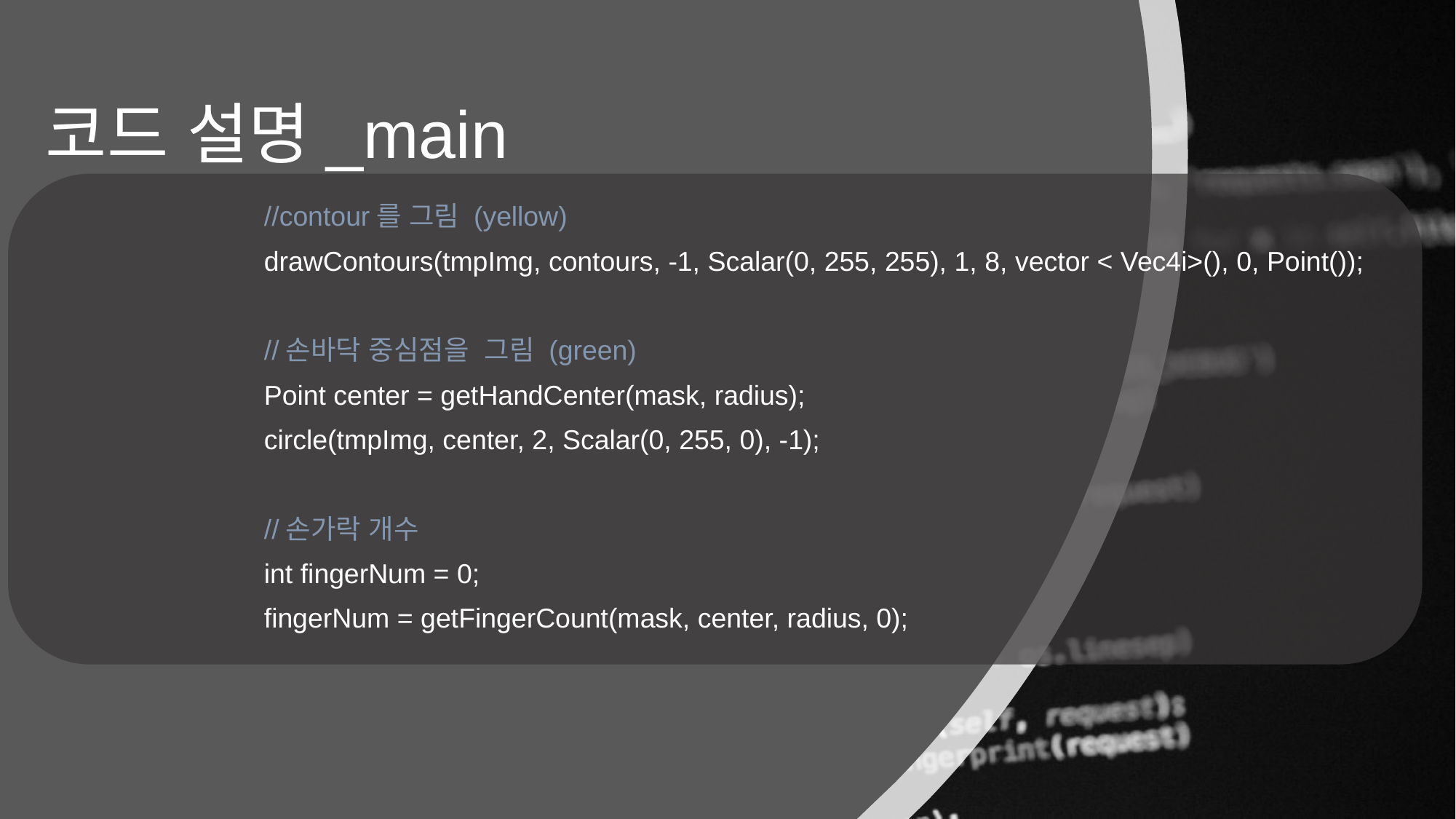

# 코드 설명_main

		//contour를 그림 (yellow)
		drawContours(tmpImg, contours, -1, Scalar(0, 255, 255), 1, 8, vector < Vec4i>(), 0, Point());

		//손바닥 중심점을  그림 (green)
		Point center = getHandCenter(mask, radius);
		circle(tmpImg, center, 2, Scalar(0, 255, 0), -1);

		//손가락 개수
		int fingerNum = 0;
		fingerNum = getFingerCount(mask, center, radius, 0);